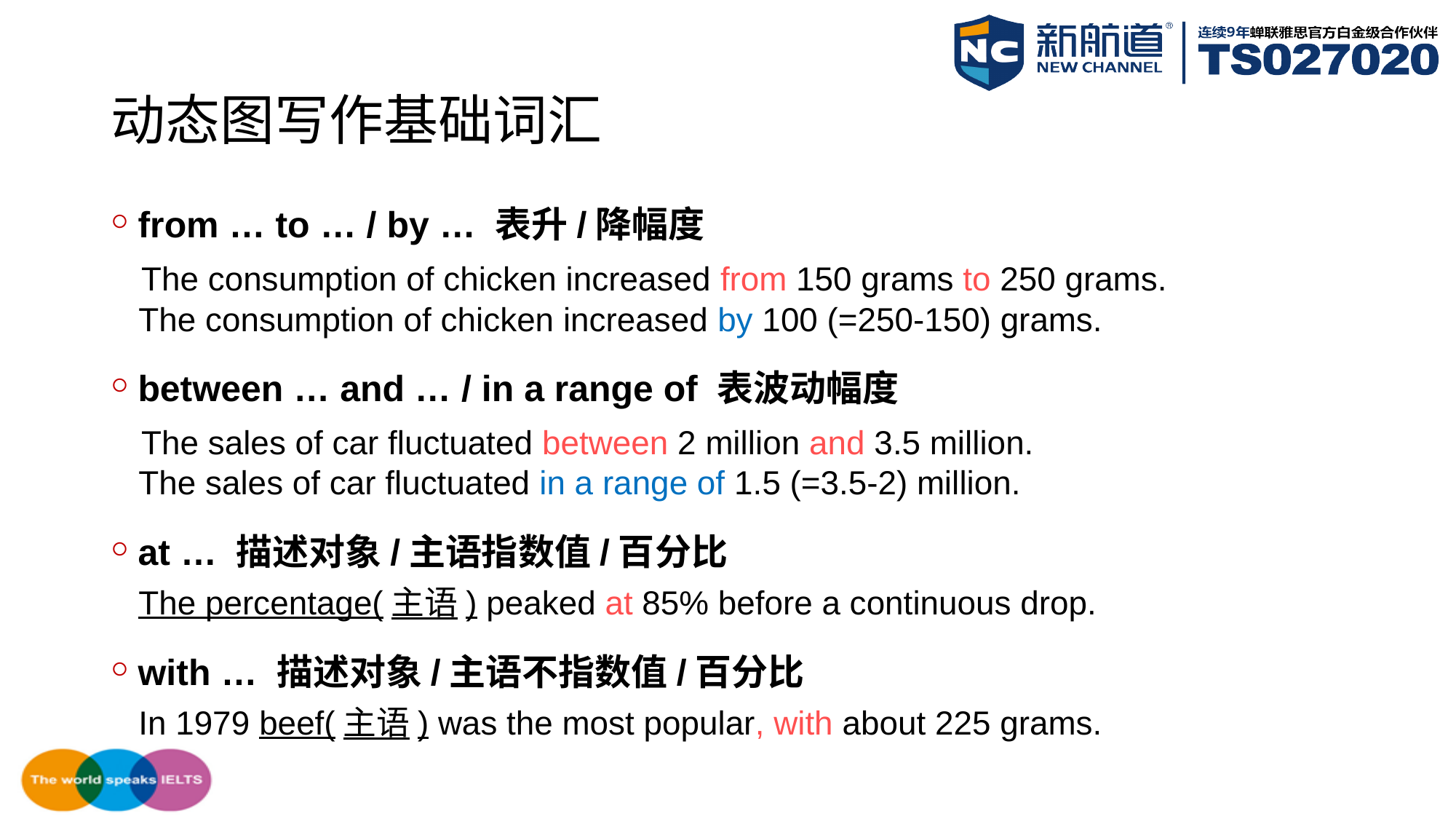

# 动态图写作基础词汇
from … to … / by … 表升/降幅度
   The consumption of chicken increased from 150 grams to 250 grams.
   The consumption of chicken increased by 100 (=250-150) grams.
between … and … / in a range of 表波动幅度
   The sales of car fluctuated between 2 million and 3.5 million.
   The sales of car fluctuated in a range of 1.5 (=3.5-2) million.
at … 描述对象/主语指数值/百分比
   The percentage(主语) peaked at 85% before a continuous drop.
with … 描述对象/主语不指数值/百分比
   In 1979 beef(主语) was the most popular, with about 225 grams.